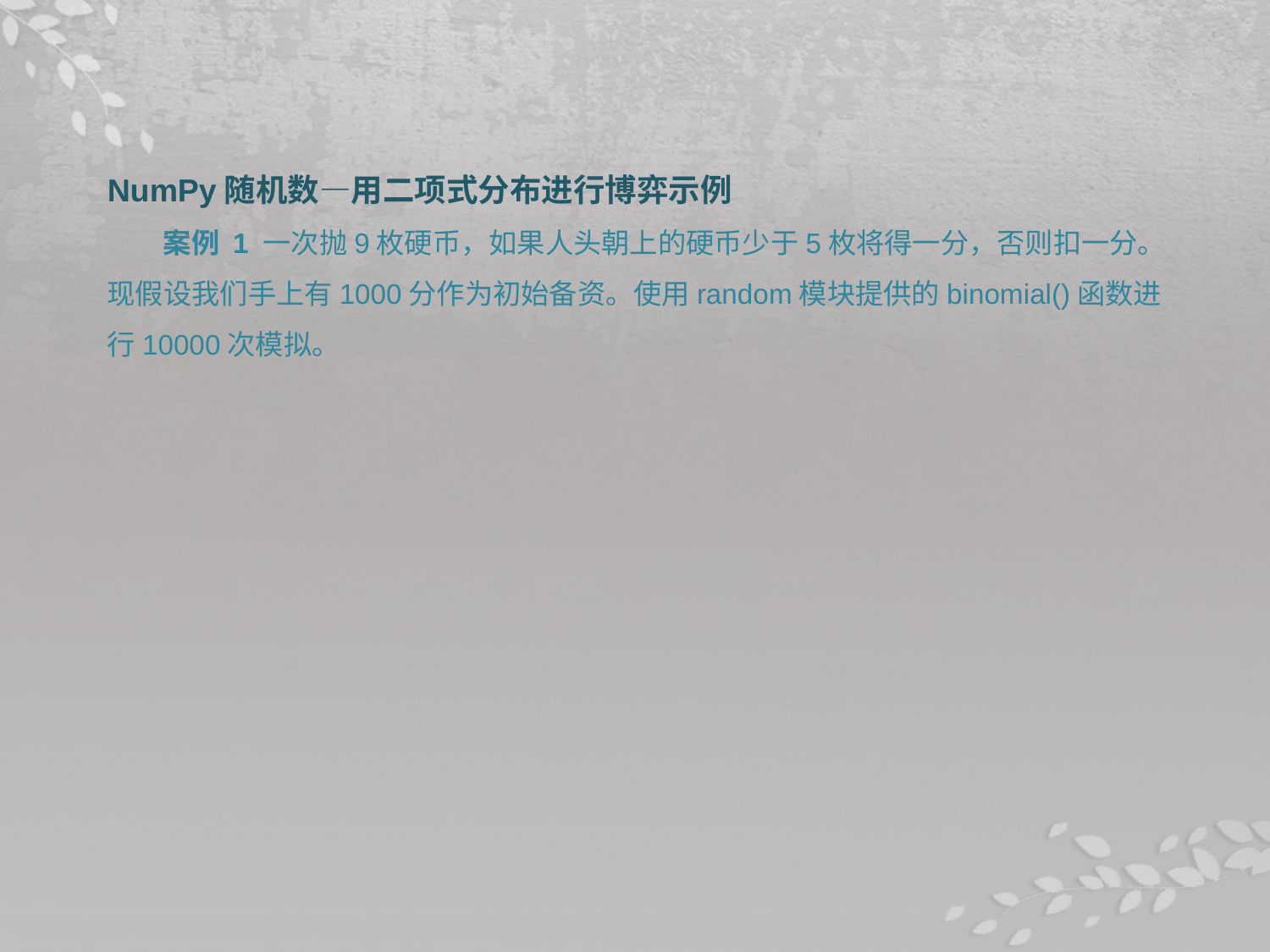

NumPy随机数—用二项式分布进行博弈示例
案例 1 一次抛9枚硬币，如果人头朝上的硬币少于5枚将得一分，否则扣一分。现假设我们手上有1000分作为初始备资。使用random模块提供的binomial()函数进行10000次模拟。